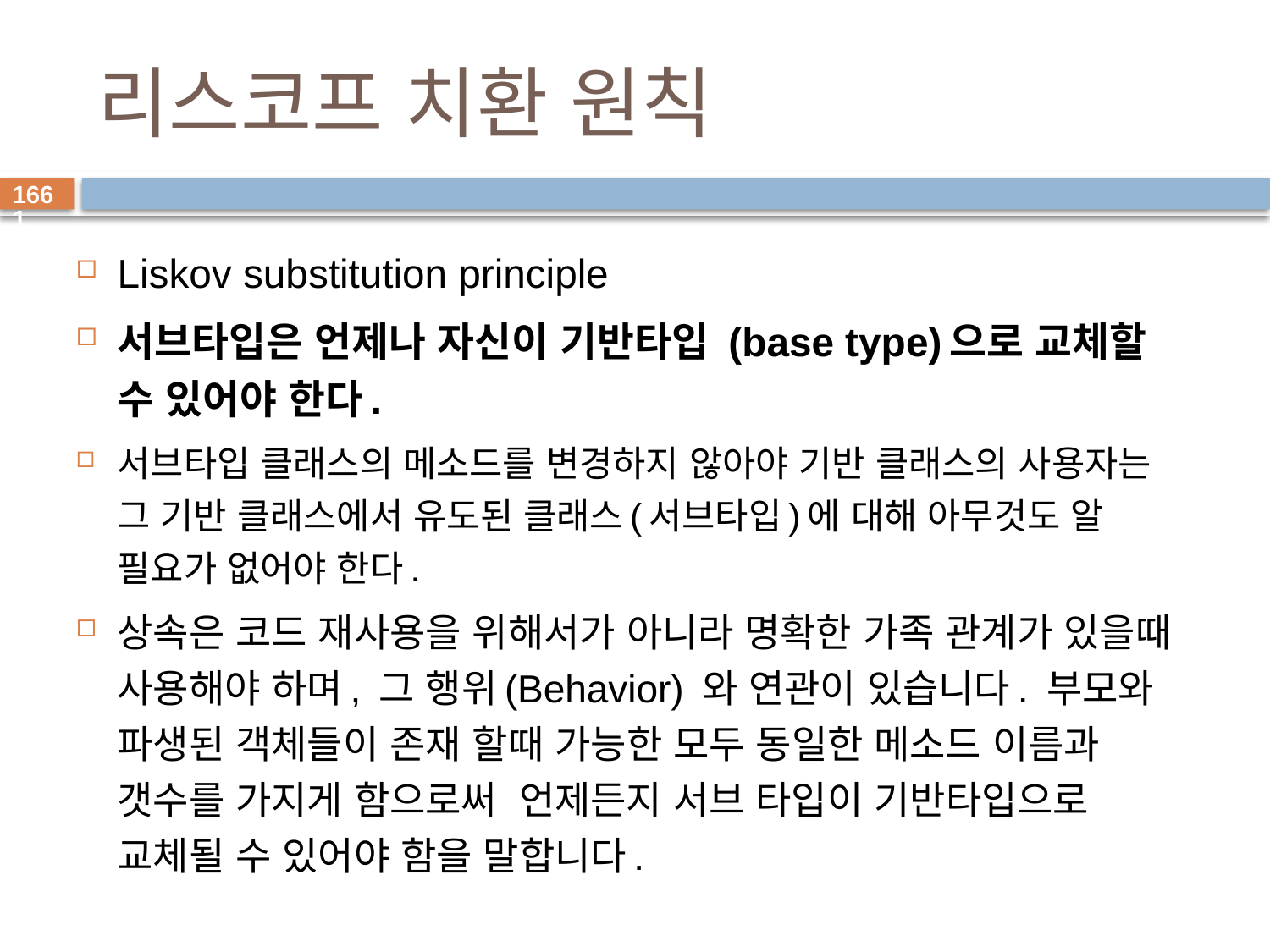

# 리스코프 치환 원칙
1661
Liskov substitution principle
서브타입은 언제나 자신이 기반타입 (base type)으로 교체할 수 있어야 한다.
서브타입 클래스의 메소드를 변경하지 않아야 기반 클래스의 사용자는 그 기반 클래스에서 유도된 클래스(서브타입)에 대해 아무것도 알 필요가 없어야 한다.
상속은 코드 재사용을 위해서가 아니라 명확한 가족 관계가 있을때 사용해야 하며, 그 행위(Behavior) 와 연관이 있습니다. 부모와 파생된 객체들이 존재 할때 가능한 모두 동일한 메소드 이름과 갯수를 가지게 함으로써  언제든지 서브 타입이 기반타입으로 교체될 수 있어야 함을 말합니다.